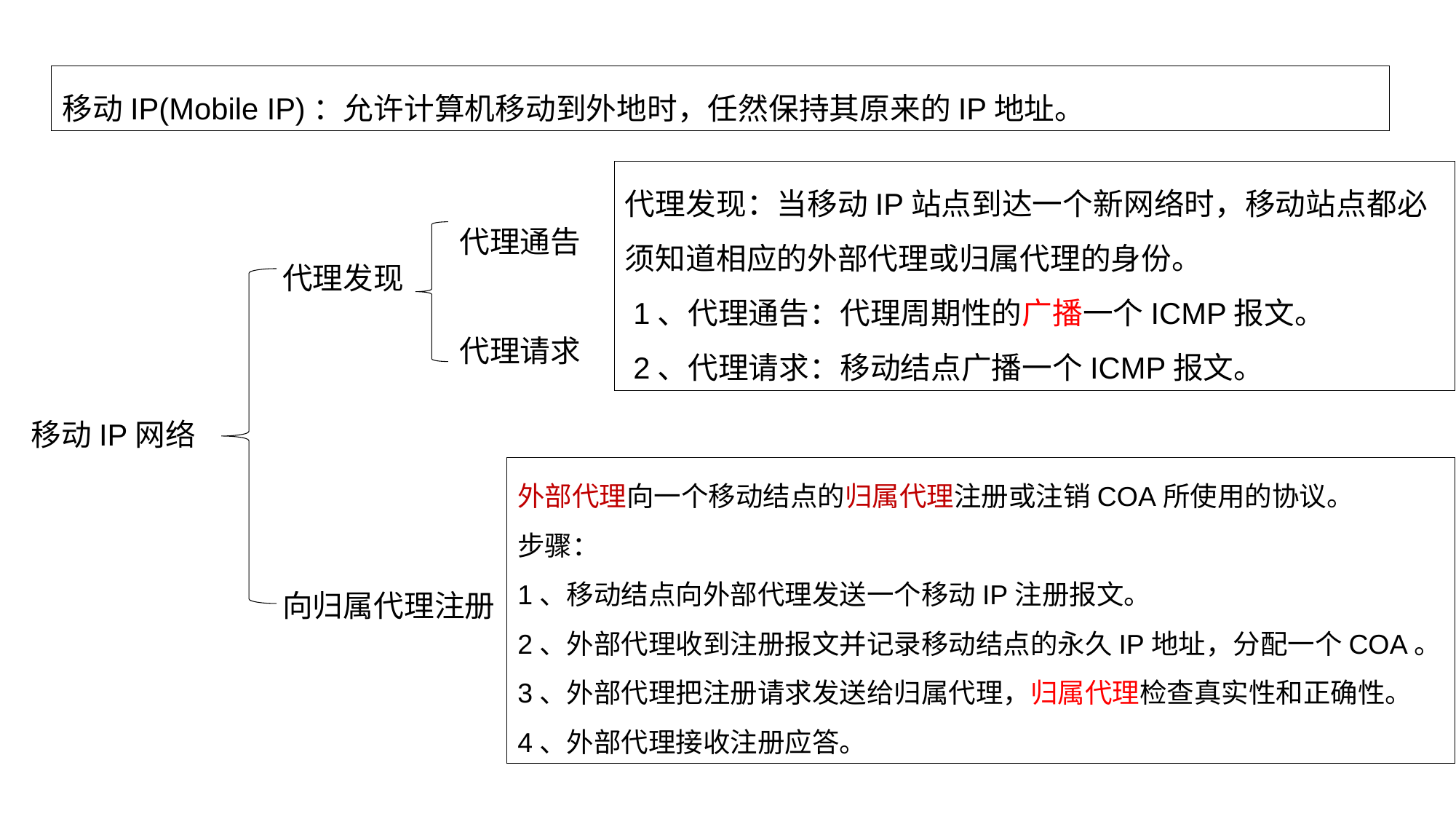

移动IP(Mobile IP)：允许计算机移动到外地时，任然保持其原来的IP地址。
代理发现：当移动IP站点到达一个新网络时，移动站点都必须知道相应的外部代理或归属代理的身份。
 1、代理通告：代理周期性的广播一个ICMP报文。
 2、代理请求：移动结点广播一个ICMP报文。
代理通告

代理请求

代理发现

向归属代理注册

移动IP网络
外部代理向一个移动结点的归属代理注册或注销COA所使用的协议。
步骤：
1、移动结点向外部代理发送一个移动IP注册报文。
2、外部代理收到注册报文并记录移动结点的永久IP地址，分配一个COA。
3、外部代理把注册请求发送给归属代理，归属代理检查真实性和正确性。
4、外部代理接收注册应答。